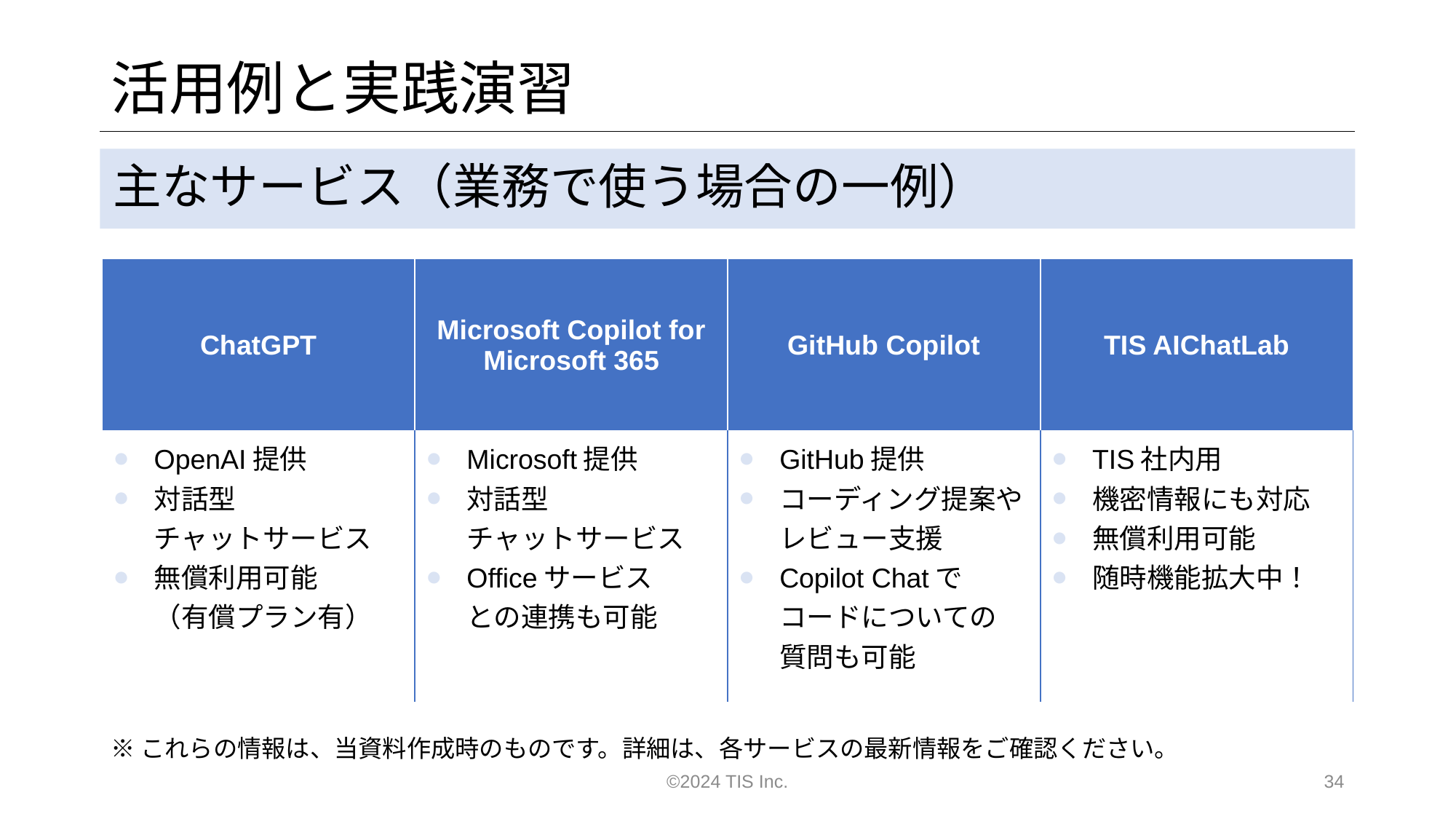

# 活用例と実践演習
主なサービス（業務で使う場合の一例）
| ChatGPT | Microsoft Copilot for Microsoft 365 | GitHub Copilot | TIS AIChatLab |
| --- | --- | --- | --- |
| OpenAI提供 対話型 チャットサービス 無償利用可能 （有償プラン有） | Microsoft提供 対話型 チャットサービス Officeサービス との連携も可能 | GitHub提供 コーディング提案や レビュー支援 Copilot Chatで コードについての 質問も可能 | TIS社内用 機密情報にも対応 無償利用可能 随時機能拡大中！ |
※これらの情報は、当資料作成時のものです。詳細は、各サービスの最新情報をご確認ください。
©2024 TIS Inc.
34